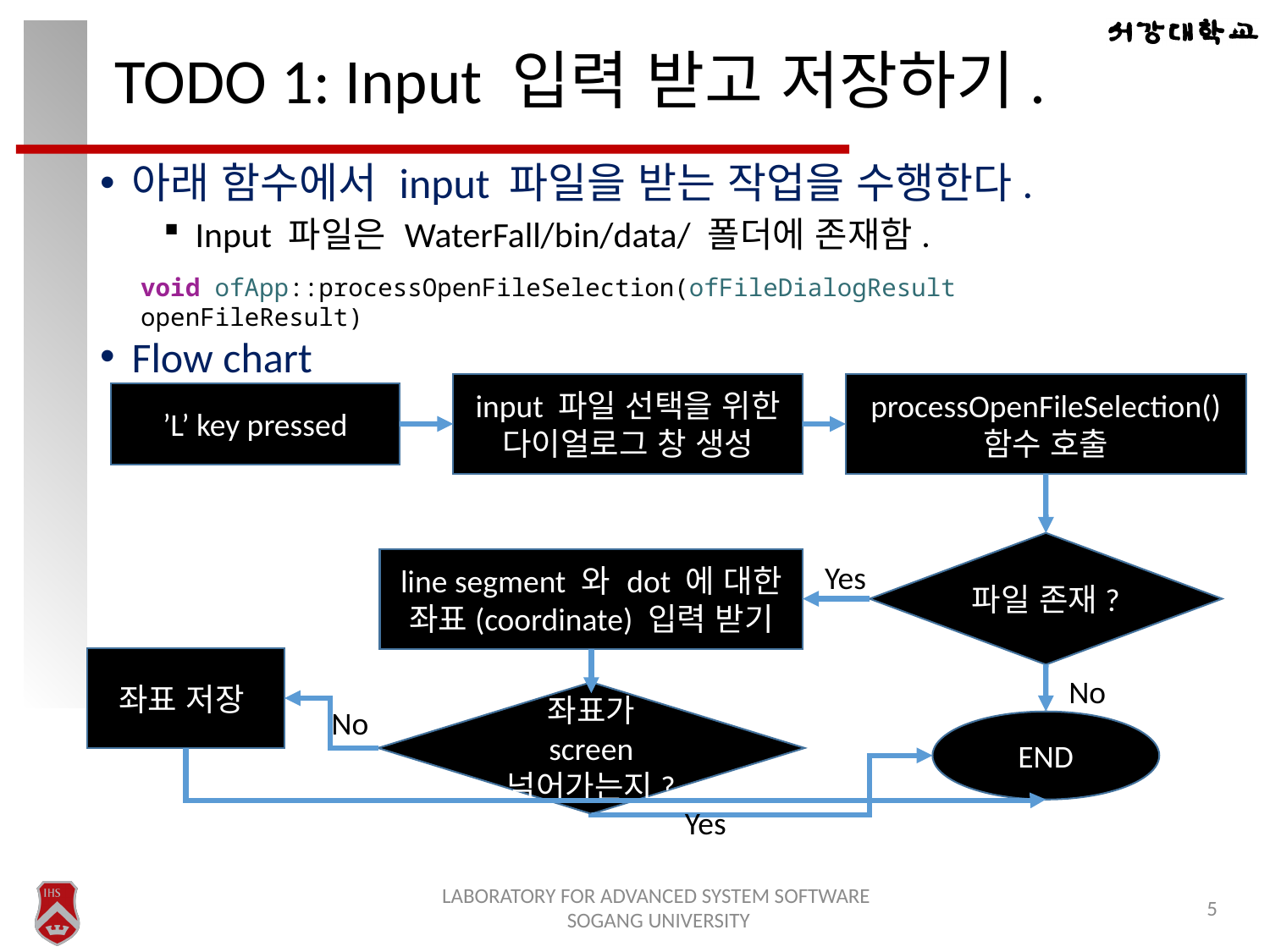

# TODO 1: Input 입력 받고 저장하기.
아래 함수에서 input 파일을 받는 작업을 수행한다.
Input 파일은 WaterFall/bin/data/ 폴더에 존재함.

Flow chart
void ofApp::processOpenFileSelection(ofFileDialogResult openFileResult)
processOpenFileSelection() 함수 호출
input 파일 선택을 위한 다이얼로그 창 생성
’L’ key pressed
파일 존재?
line segment 와 dot 에 대한 좌표(coordinate) 입력 받기
Yes
좌표 저장
No
좌표가 screen 넘어가는지?
No
END
Yes
LABORATORY FOR ADVANCED SYSTEM SOFTWARE
SOGANG UNIVERSITY
5